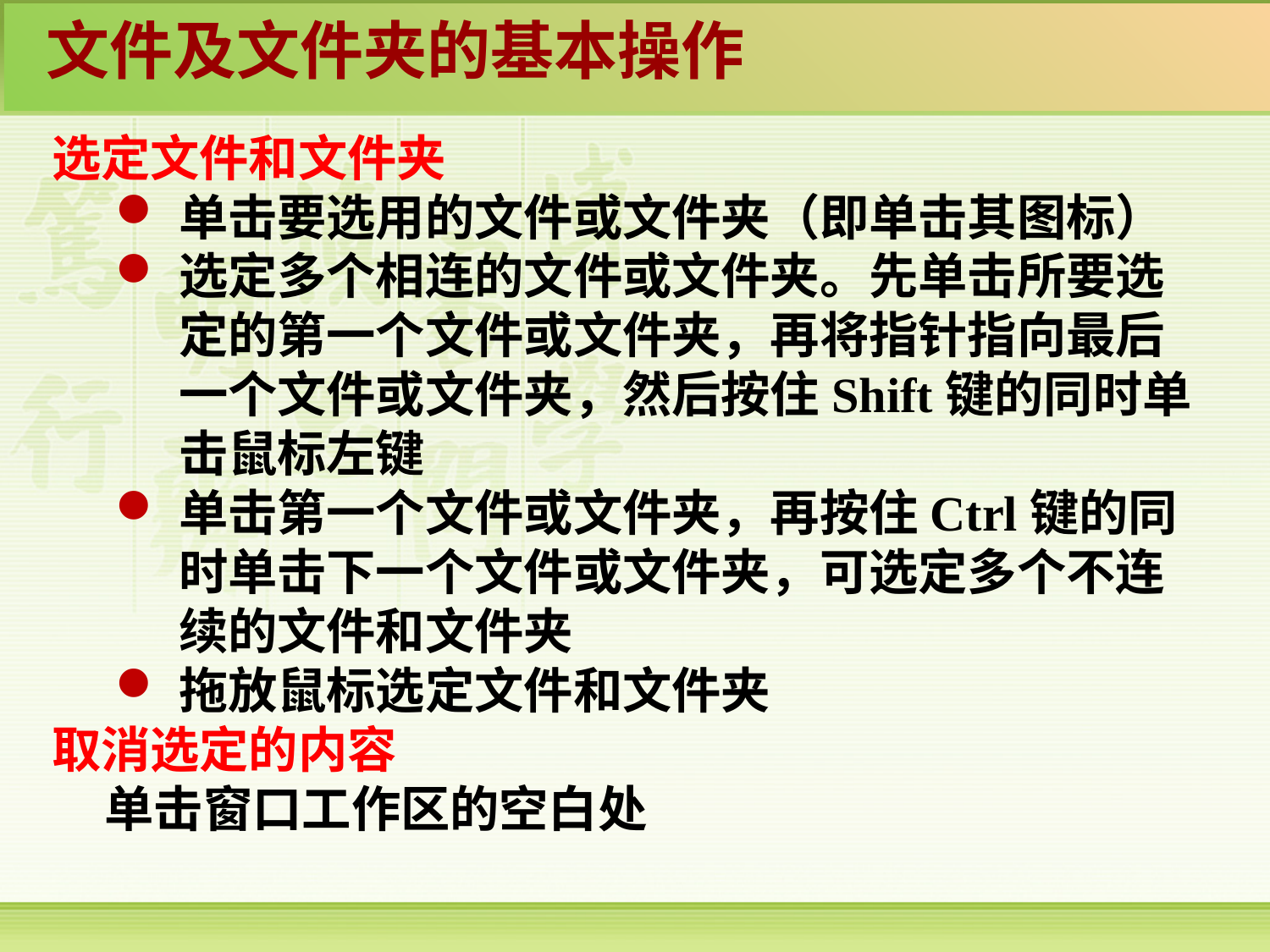

文件及文件夹的基本操作
选定文件和文件夹
单击要选用的文件或文件夹（即单击其图标）
选定多个相连的文件或文件夹。先单击所要选定的第一个文件或文件夹，再将指针指向最后一个文件或文件夹，然后按住Shift键的同时单击鼠标左键
单击第一个文件或文件夹，再按住Ctrl键的同时单击下一个文件或文件夹，可选定多个不连续的文件和文件夹
拖放鼠标选定文件和文件夹
取消选定的内容
 单击窗口工作区的空白处

44